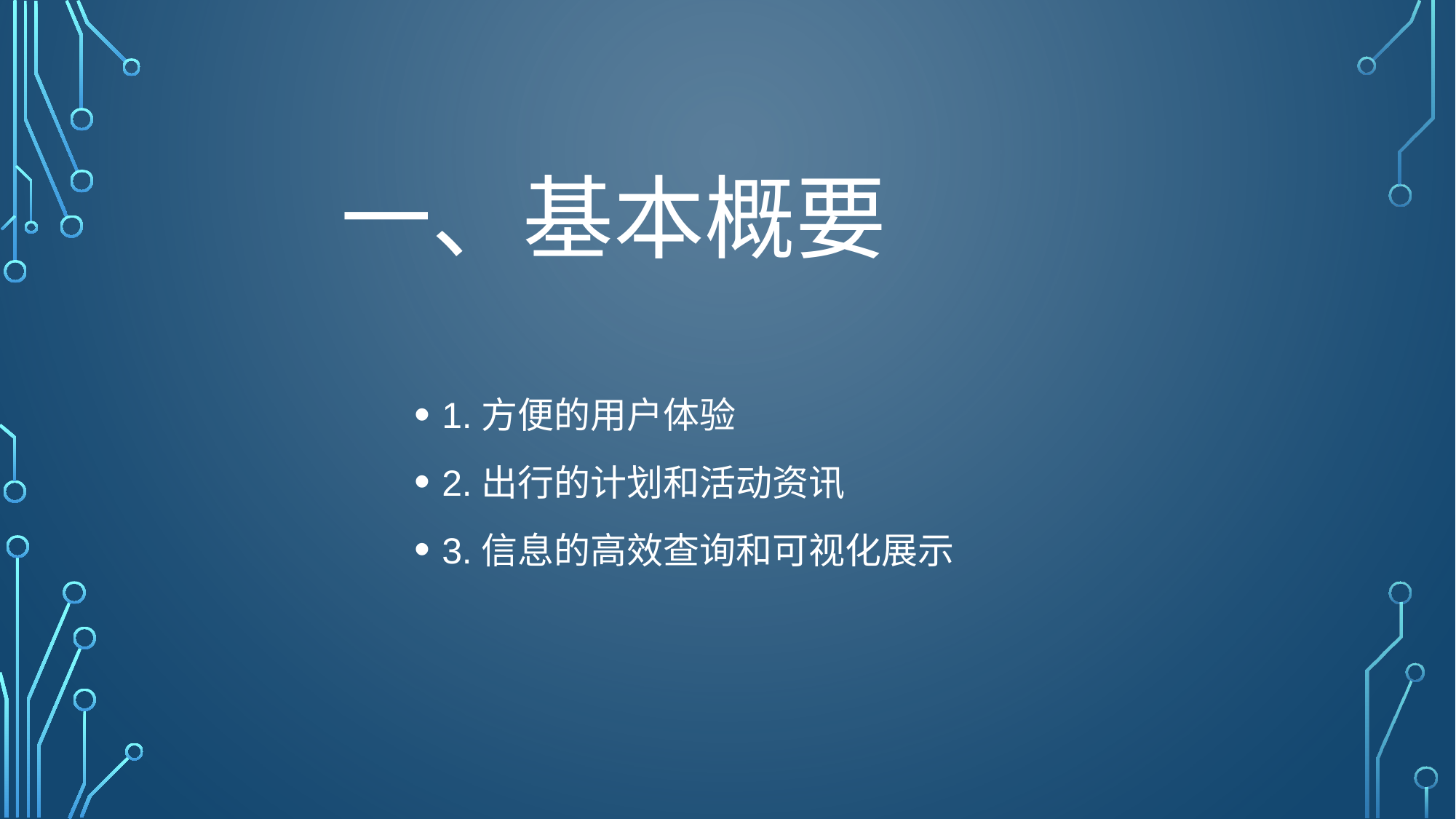

# 一、基本概要
1.方便的用户体验
2.出行的计划和活动资讯
3.信息的高效查询和可视化展示